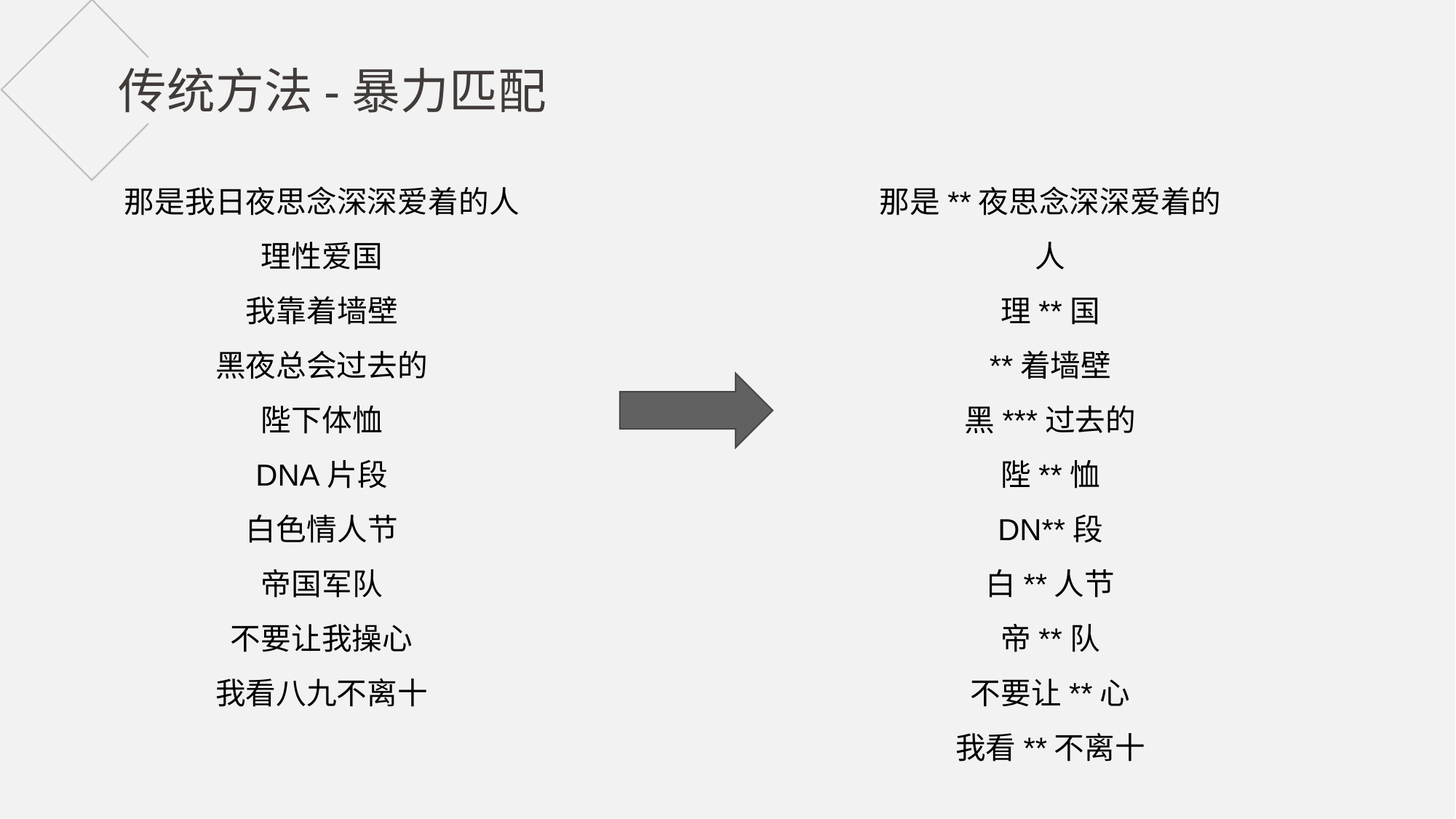

传统方法-暴力匹配
那是我日夜思念深深爱着的人
理性爱国
我靠着墙壁
黑夜总会过去的
陛下体恤
DNA片段
白色情人节
帝国军队
不要让我操心
我看八九不离十
那是**夜思念深深爱着的人
理**国
**着墙壁
黑***过去的
陛**恤
DN**段
白**人节
帝**队
不要让**心
我看**不离十